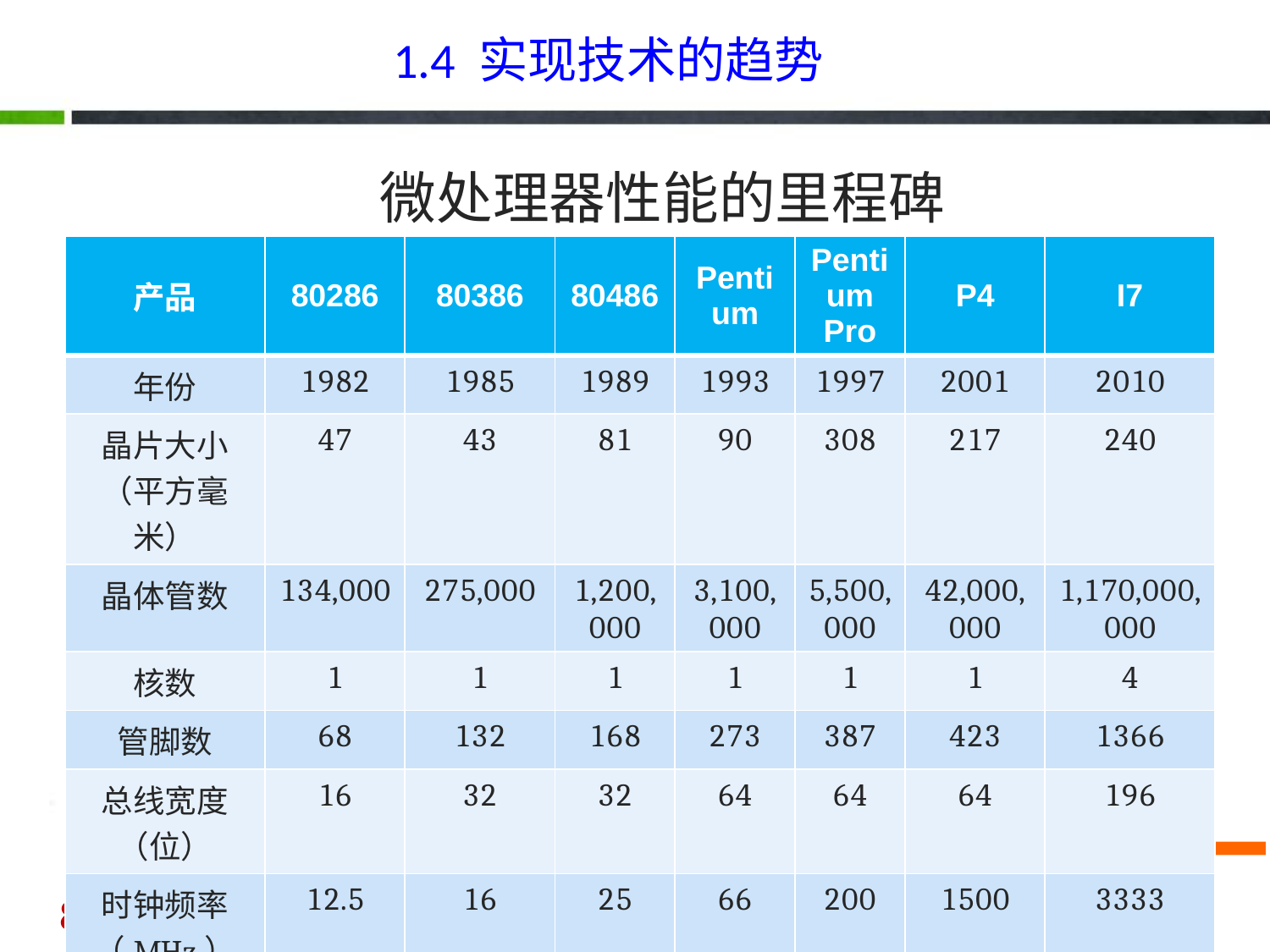

1.4 实现技术的趋势
微处理器性能的里程碑
| 产品 | 80286 | 80386 | 80486 | Pentium | Pentium Pro | P4 | I7 |
| --- | --- | --- | --- | --- | --- | --- | --- |
| 年份 | 1982 | 1985 | 1989 | 1993 | 1997 | 2001 | 2010 |
| 晶片大小（平方毫米） | 47 | 43 | 81 | 90 | 308 | 217 | 240 |
| 晶体管数 | 134,000 | 275,000 | 1,200,000 | 3,100,000 | 5,500,000 | 42,000,000 | 1,170,000,000 |
| 核数 | 1 | 1 | 1 | 1 | 1 | 1 | 4 |
| 管脚数 | 68 | 132 | 168 | 273 | 387 | 423 | 1366 |
| 总线宽度（位） | 16 | 32 | 32 | 64 | 64 | 64 | 196 |
| 时钟频率（MHz） | 12.5 | 16 | 25 | 66 | 200 | 1500 | 3333 |